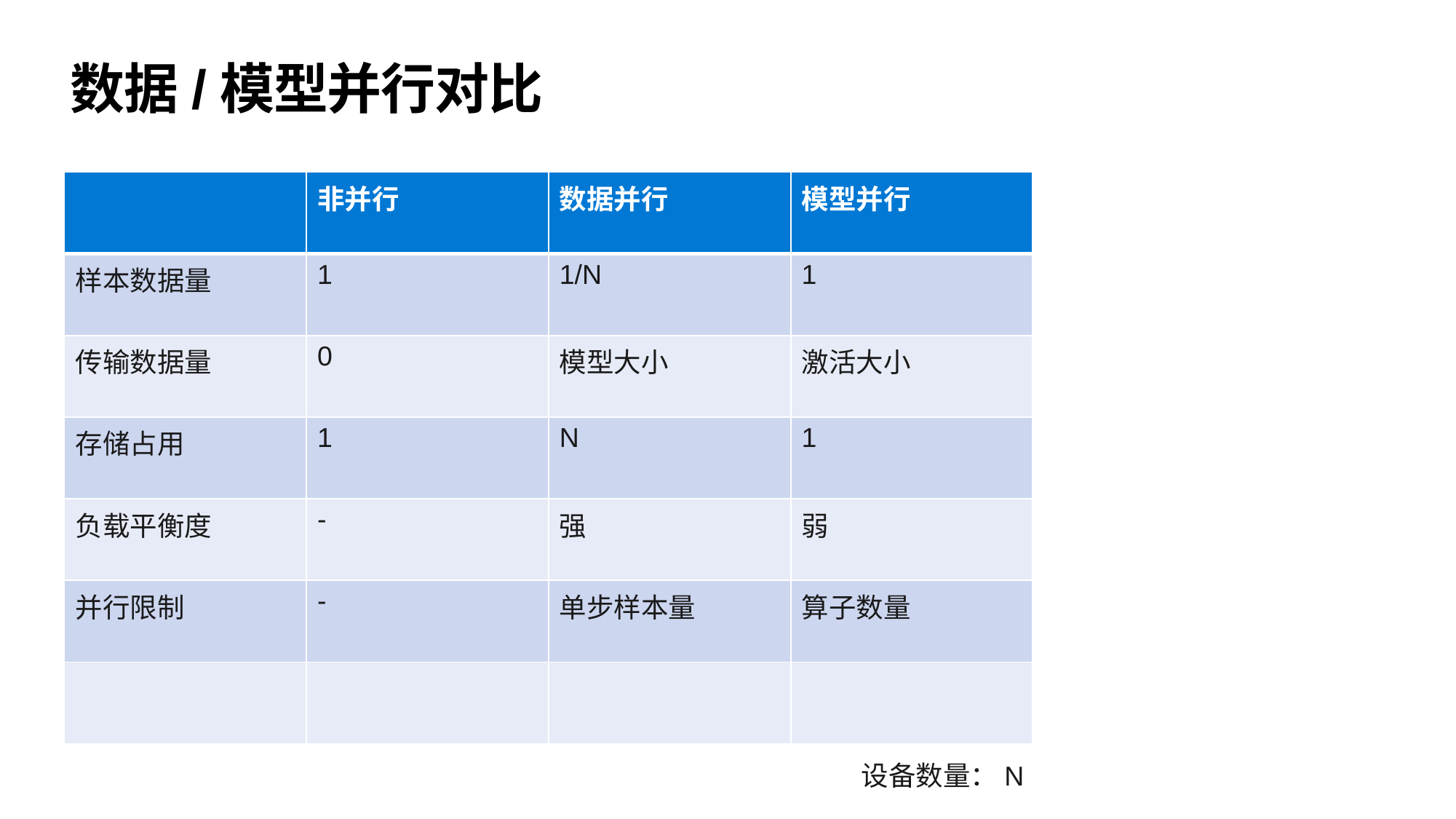

Data
GPU
0
GPU
1
GPU
2
GPU
3

Full Model
Full Model
Full Model
Full Model
Data-Parallelism: Partition Data
Data
GPU
0
GPU
1
GPU
2
GPU
3

GPU0
GPU1
GPU2
GPU3
25% model
25% model
25% model
25% model
25% model
25% model
25% model
25% model
Model Parallelism: Partition Model
# 数据/模型并行对比

|  | 非并行 | 数据并行 | 模型并行 |
| --- | --- | --- | --- |
| 样本数据量 | 1 | 1/N | 1 |
| 传输数据量 | 0 | 模型大小 | 激活大小 |
| 存储占用 | 1 | N | 1 |
| 负载平衡度 | - | 强 | 弱 |
| 并行限制 | - | 单步样本量 | 算子数量 |
|  |  |  |  |
设备数量：N